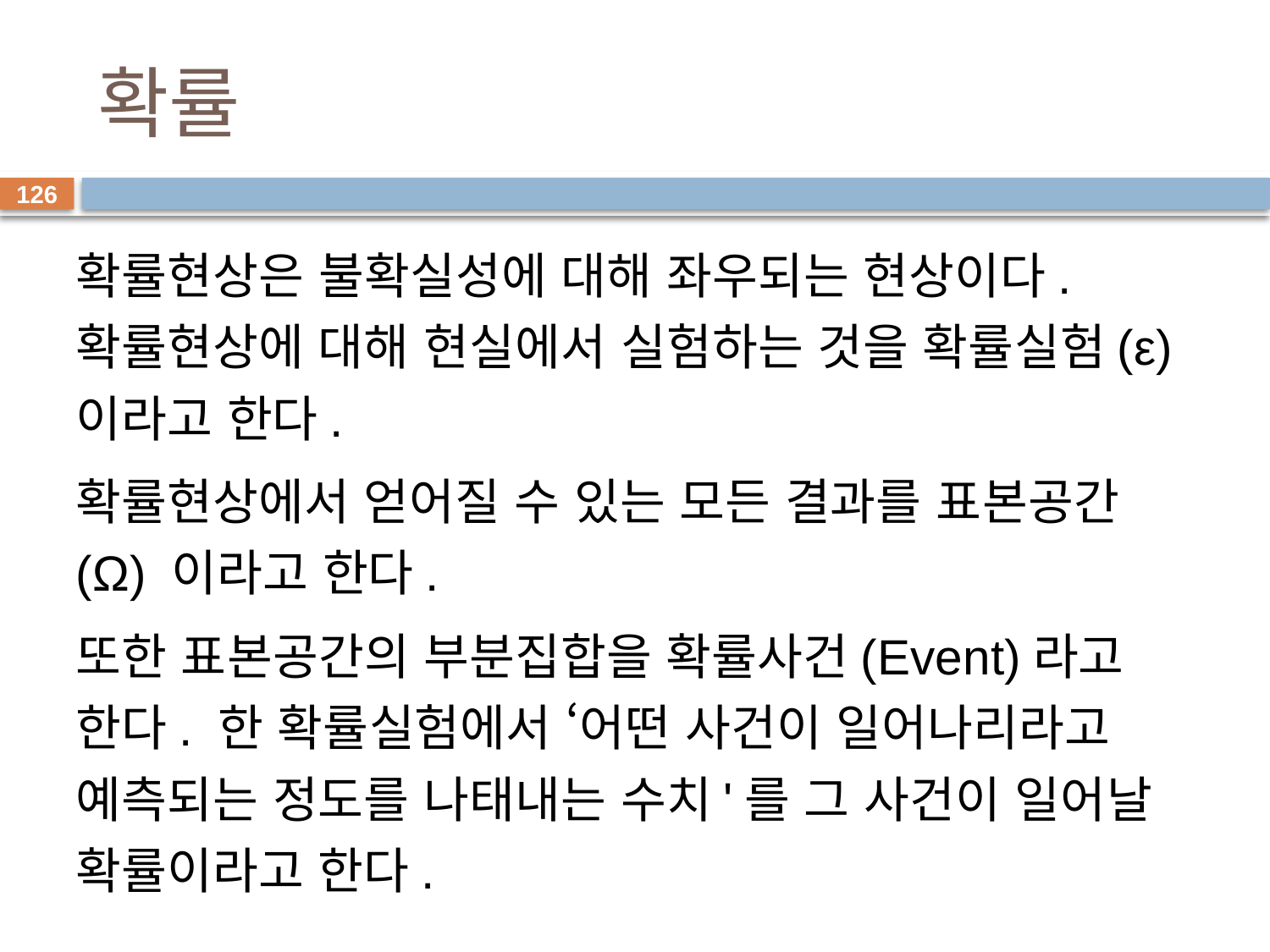

# 확률
126
확률현상은 불확실성에 대해 좌우되는 현상이다. 확률현상에 대해 현실에서 실험하는 것을 확률실험(ε)이라고 한다.
확률현상에서 얻어질 수 있는 모든 결과를 표본공간(Ω) 이라고 한다.
또한 표본공간의 부분집합을 확률사건(Event)라고 한다. 한 확률실험에서 ‘어떤 사건이 일어나리라고 예측되는 정도를 나태내는 수치'를 그 사건이 일어날 확률이라고 한다.